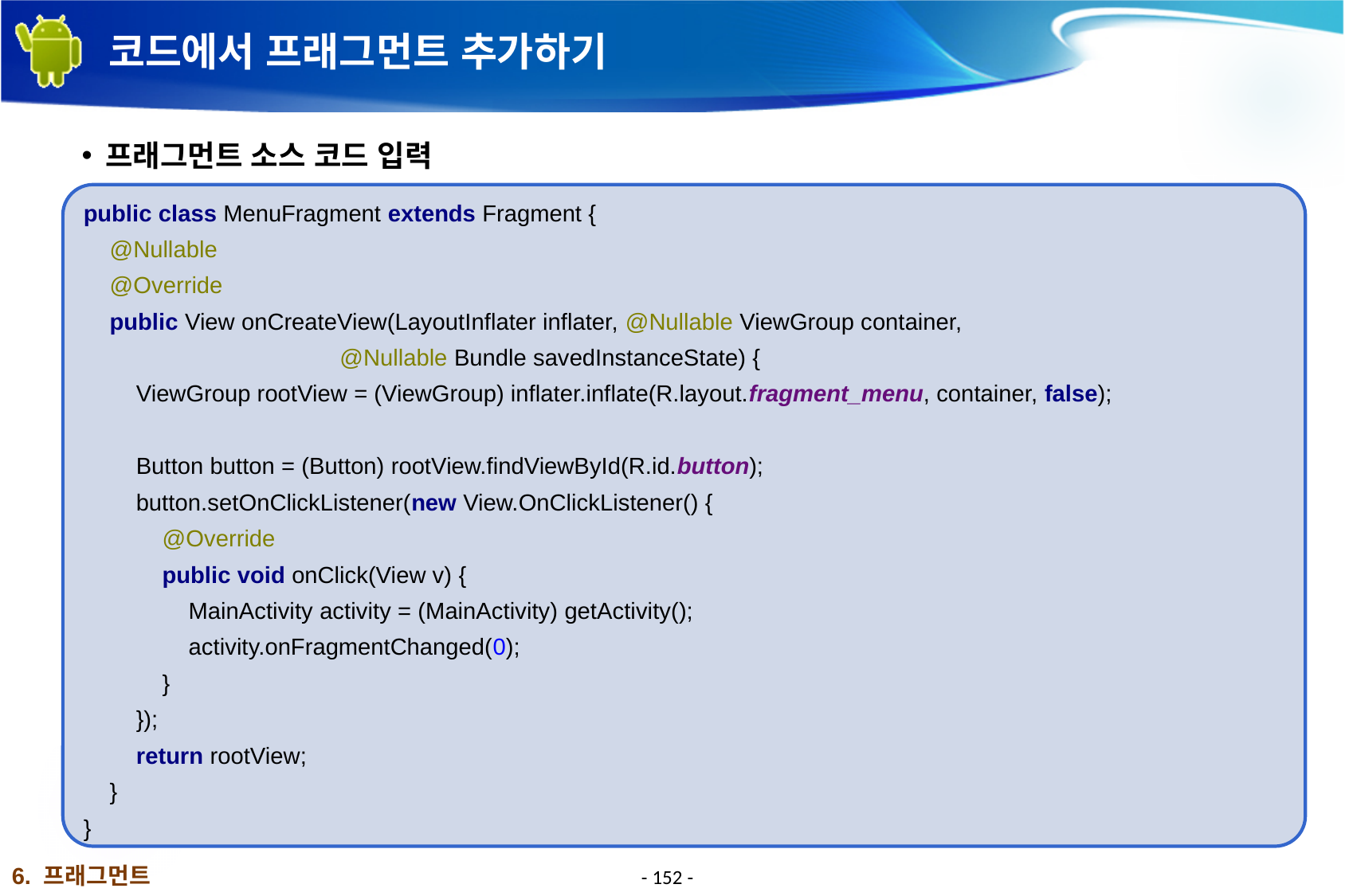

# 코드에서 프래그먼트 추가하기

프래그먼트 소스 코드 입력
public class MenuFragment extends Fragment {
    @Nullable
    @Override
    public View onCreateView(LayoutInflater inflater, @Nullable ViewGroup container,
                                       @Nullable Bundle savedInstanceState) {
        ViewGroup rootView = (ViewGroup) inflater.inflate(R.layout.fragment_menu, container, false);
        Button button = (Button) rootView.findViewById(R.id.button);
        button.setOnClickListener(new View.OnClickListener() {
            @Override
            public void onClick(View v) {
                MainActivity activity = (MainActivity) getActivity();
                activity.onFragmentChanged(0);
            }
        });
        return rootView;
    }
}
6. 프래그먼트